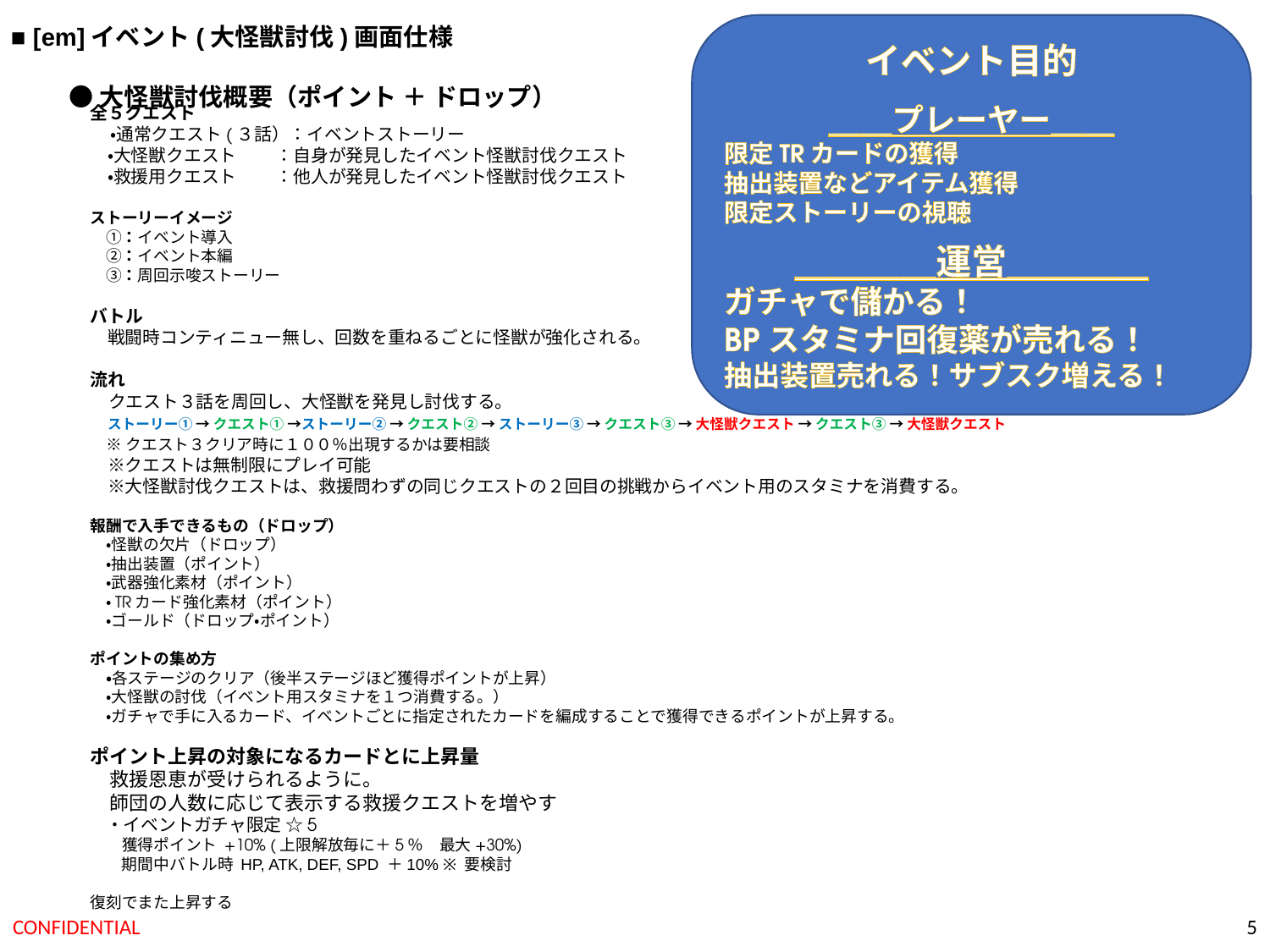

■ [em]イベント(大怪獣討伐)画面仕様
イベント目的

＿＿プレーヤー＿＿
限定TRカードの獲得
抽出装置などアイテム獲得
限定ストーリーの視聴

＿＿＿＿運営＿＿＿＿
ガチャで儲かる！
BPスタミナ回復薬が売れる！
抽出装置売れる！サブスク増える！
●大怪獣討伐概要（ポイント ＋ ドロップ）
全５クエスト
    ・通常クエスト(３話）：イベントストーリー
　・大怪獣クエスト　　 ：自身が発見したイベント怪獣討伐クエスト
　・救援用クエスト　　 ：他人が発見したイベント怪獣討伐クエスト

ストーリーイメージ
　①：イベント導入
　②：イベント本編
　③：周回示唆ストーリー

バトル
　戦闘時コンティニュー無し、回数を重ねるごとに怪獣が強化される。

流れ
　クエスト３話を周回し、大怪獣を発見し討伐する。
　ストーリー① → クエスト① →ストーリー② → クエスト② → ストーリー③ → クエスト③ → 大怪獣クエスト → クエスト③ → 大怪獣クエスト
    ※クエスト３クリア時に１００％出現するかは要相談
　※クエストは無制限にプレイ可能
　※大怪獣討伐クエストは、救援問わずの同じクエストの２回目の挑戦からイベント用のスタミナを消費する。

報酬で入手できるもの（ドロップ）
　・怪獣の欠片（ドロップ）
　・抽出装置（ポイント）
　・武器強化素材（ポイント）
　・TRカード強化素材（ポイント）
　・ゴールド（ドロップ・ポイント）

ポイントの集め方
　・各ステージのクリア（後半ステージほど獲得ポイントが上昇）
　・大怪獣の討伐（イベント用スタミナを１つ消費する。）
　・ガチャで手に入るカード、イベントごとに指定されたカードを編成することで獲得できるポイントが上昇する。

ポイント上昇の対象になるカードとに上昇量
　救援恩恵が受けられるように。
　師団の人数に応じて表示する救援クエストを増やす
　・イベントガチャ限定 ☆5
　　獲得ポイント +10% (上限解放毎に＋5％　最大+30%)
　　期間中バトル時 HP, ATK, DEF, SPD ＋10% ※ 要検討

復刻でまた上昇する

5
CONFIDENTIAL